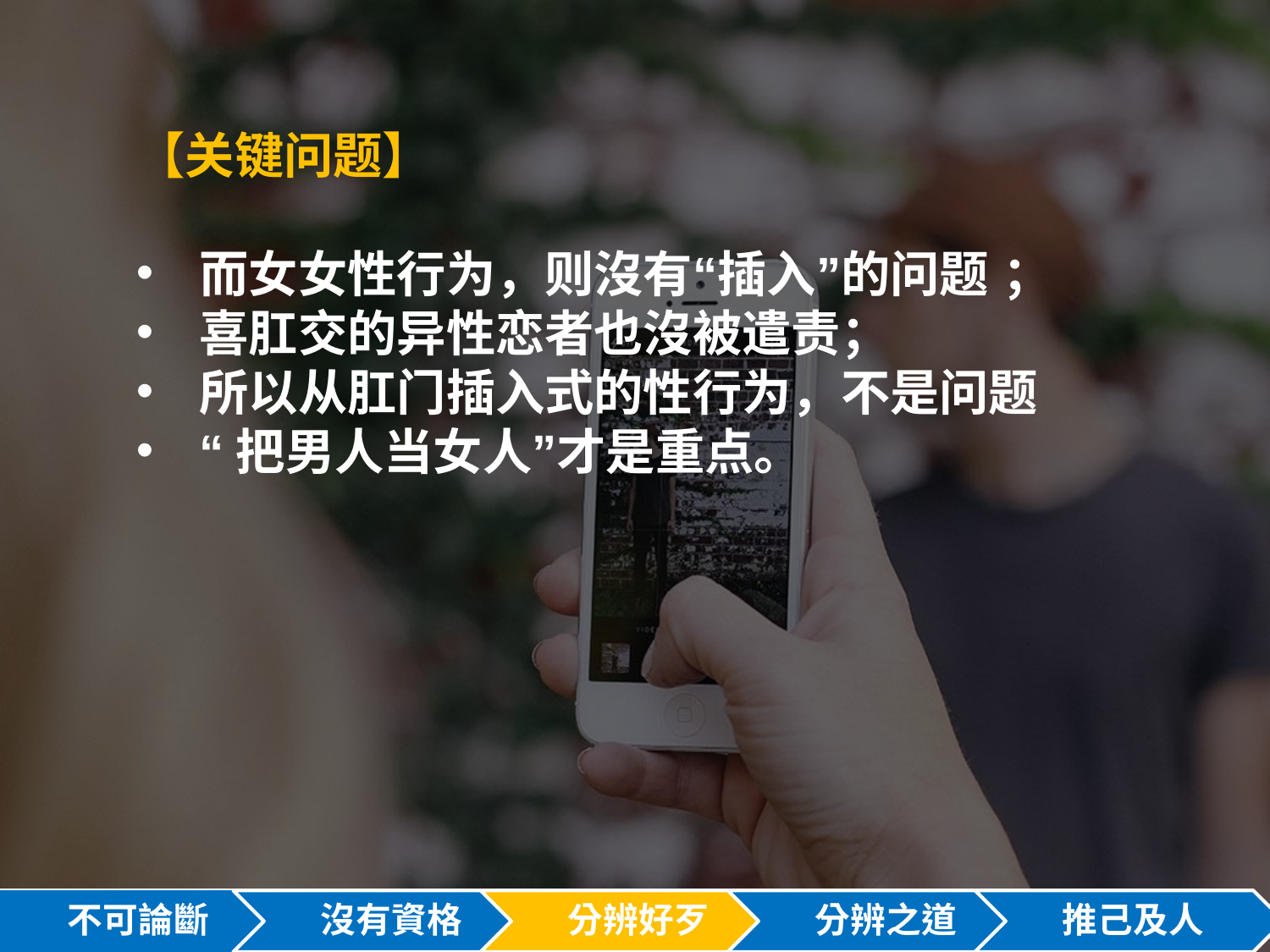

【关键问题】

而女女性行为，则沒有“插入”的问题 ；
喜肛交的异性恋者也沒被遣责；
所以从肛门插入式的性行为，不是问题
“把男人当女人”才是重点。

不可論斷

沒有資格

分辨好歹

分辨之道

推己及人